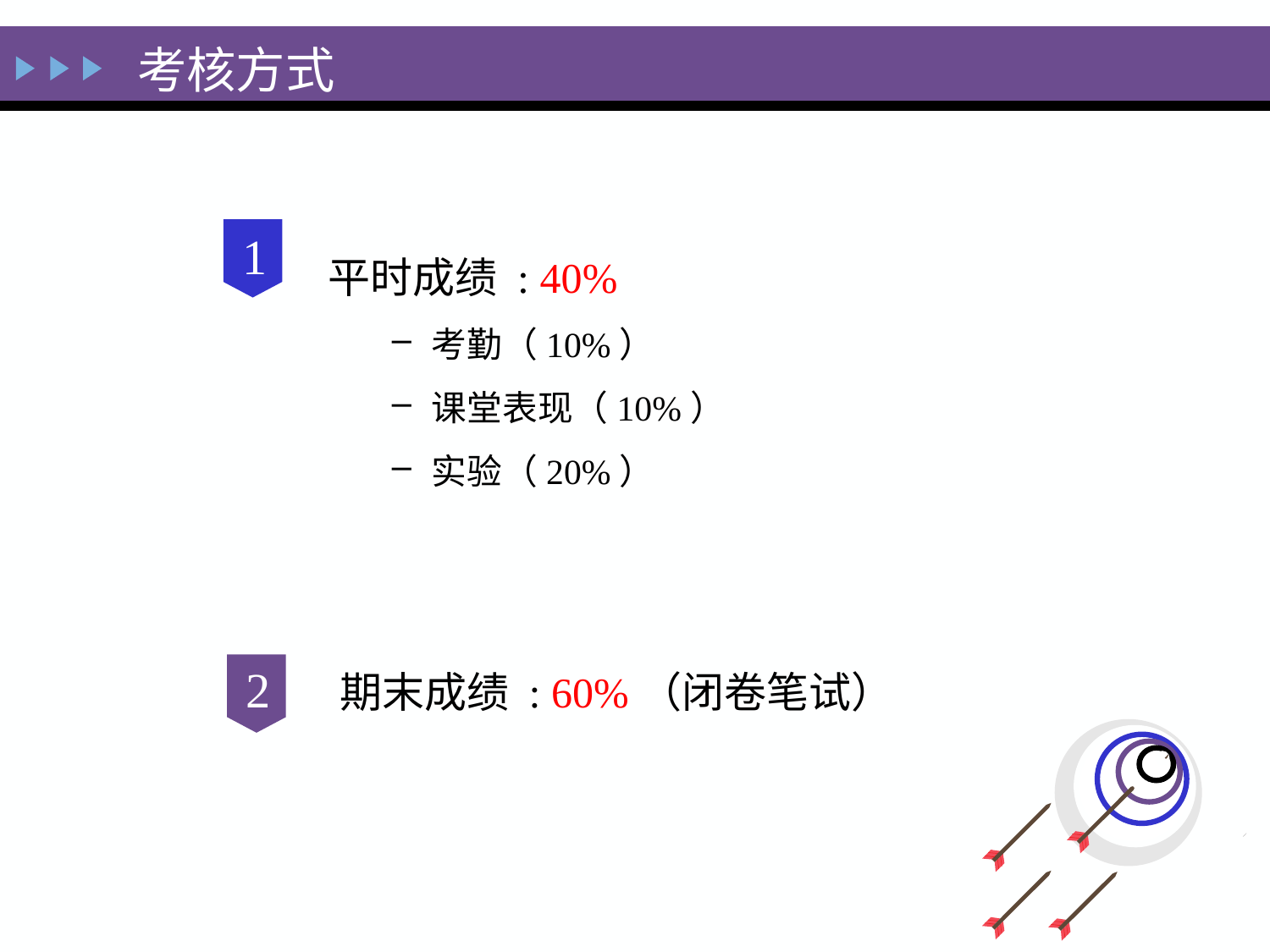

考核方式
1

平时成绩 : 40%
考勤（10%）
课堂表现（10%）
实验（20%）

2

期末成绩 : 60%（闭卷笔试）